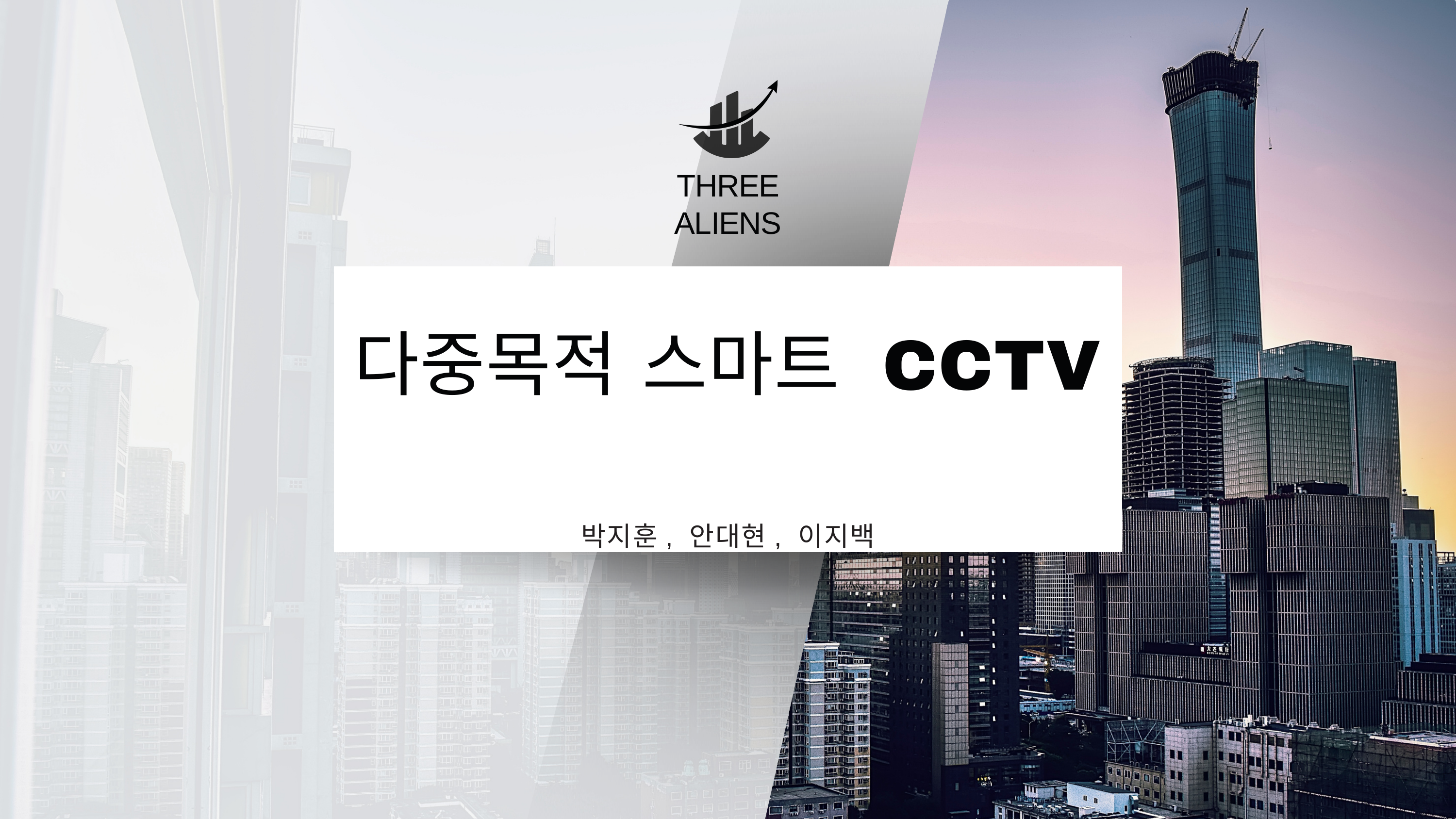

THREE ALIENS

다중목적 스마트 CCTV
박지훈, 안대현, 이지백